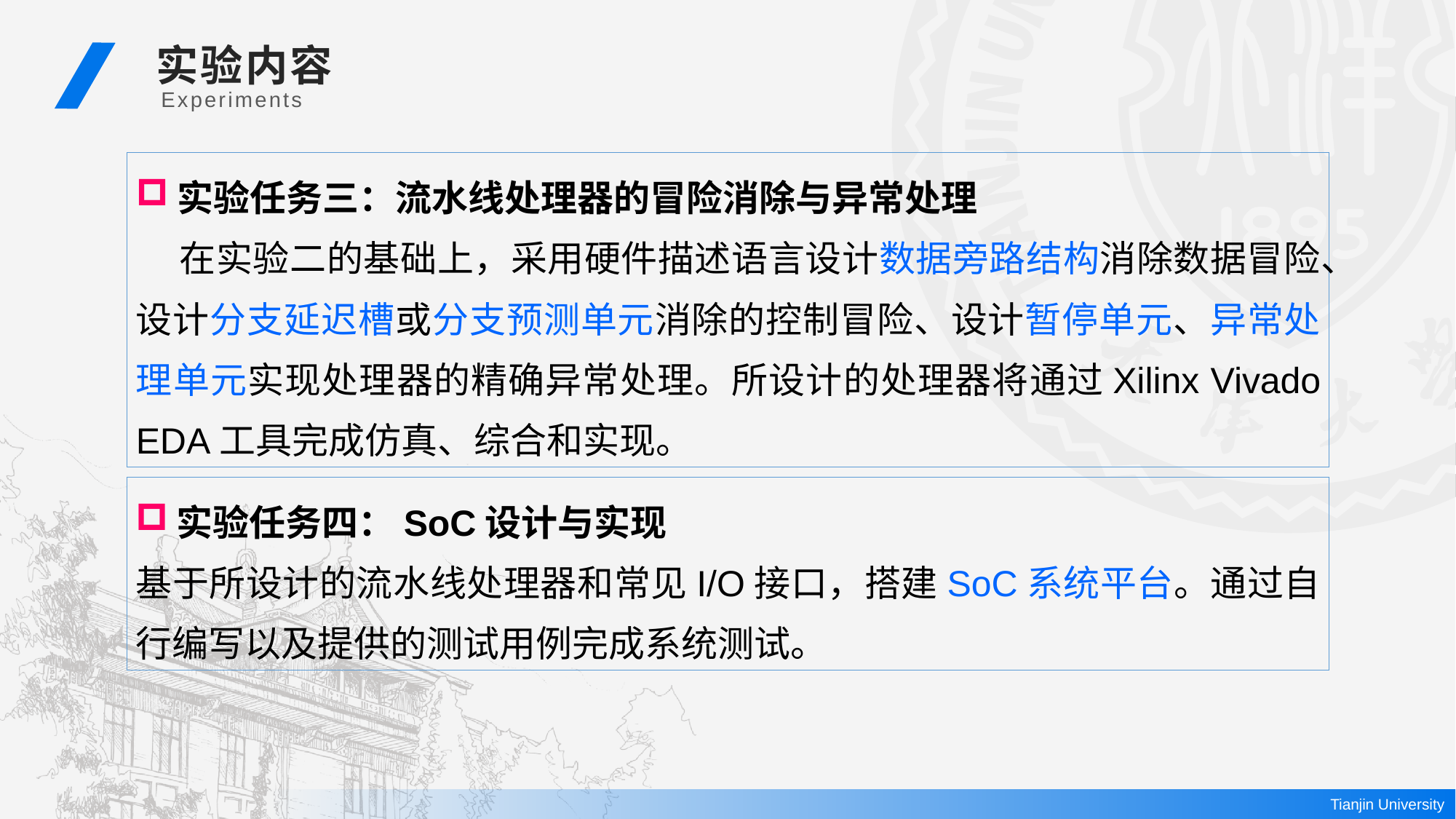

实验内容
   Experiments
实验任务三：流水线处理器的冒险消除与异常处理
    在实验二的基础上，采用硬件描述语言设计数据旁路结构消除数据冒险、设计分支延迟槽或分支预测单元消除的控制冒险、设计暂停单元、异常处理单元实现处理器的精确异常处理。所设计的处理器将通过Xilinx Vivado EDA工具完成仿真、综合和实现。
实验任务四：SoC设计与实现
基于所设计的流水线处理器和常见I/O接口，搭建SoC系统平台。通过自行编写以及提供的测试用例完成系统测试。